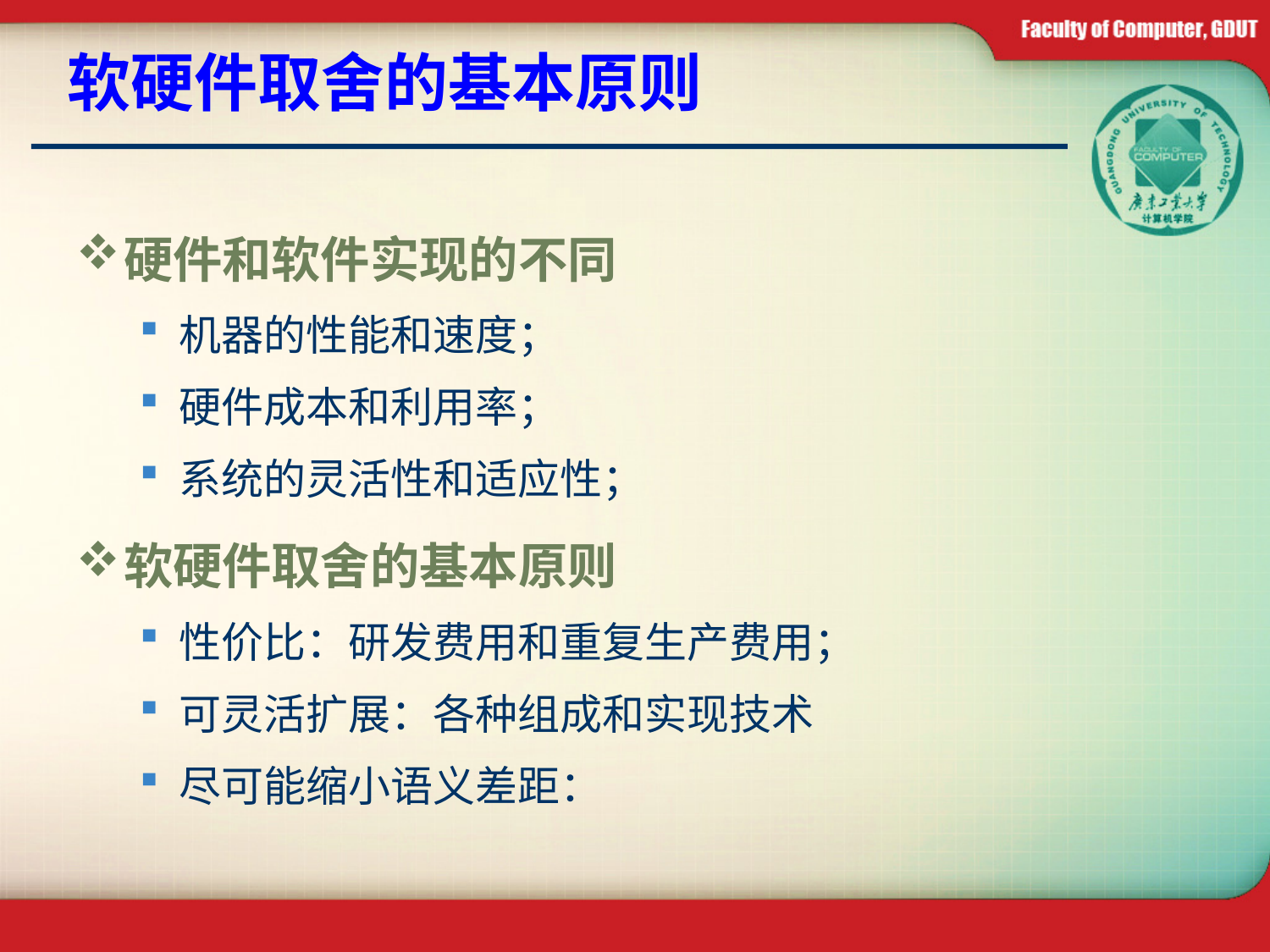

# 软硬件取舍的基本原则
硬件和软件实现的不同
机器的性能和速度；
硬件成本和利用率；
系统的灵活性和适应性；
软硬件取舍的基本原则
性价比：研发费用和重复生产费用；
可灵活扩展：各种组成和实现技术
尽可能缩小语义差距：